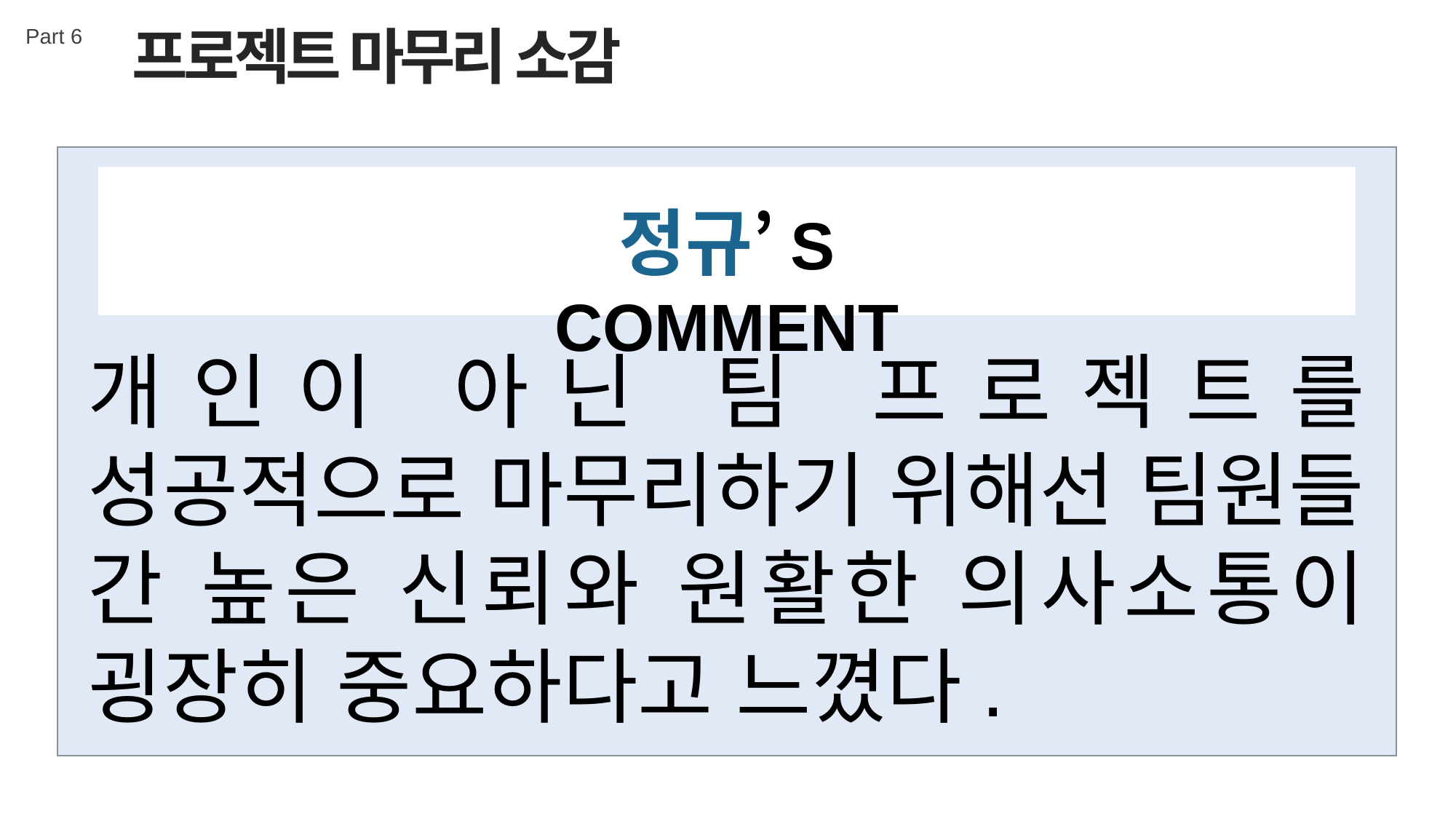

프로젝트 마무리 소감
Part 6

정규’S COMMENT
개인이 아닌 팀 프로젝트를 성공적으로 마무리하기 위해선 팀원들 간 높은 신뢰와 원활한 의사소통이 굉장히 중요하다고 느꼈다.